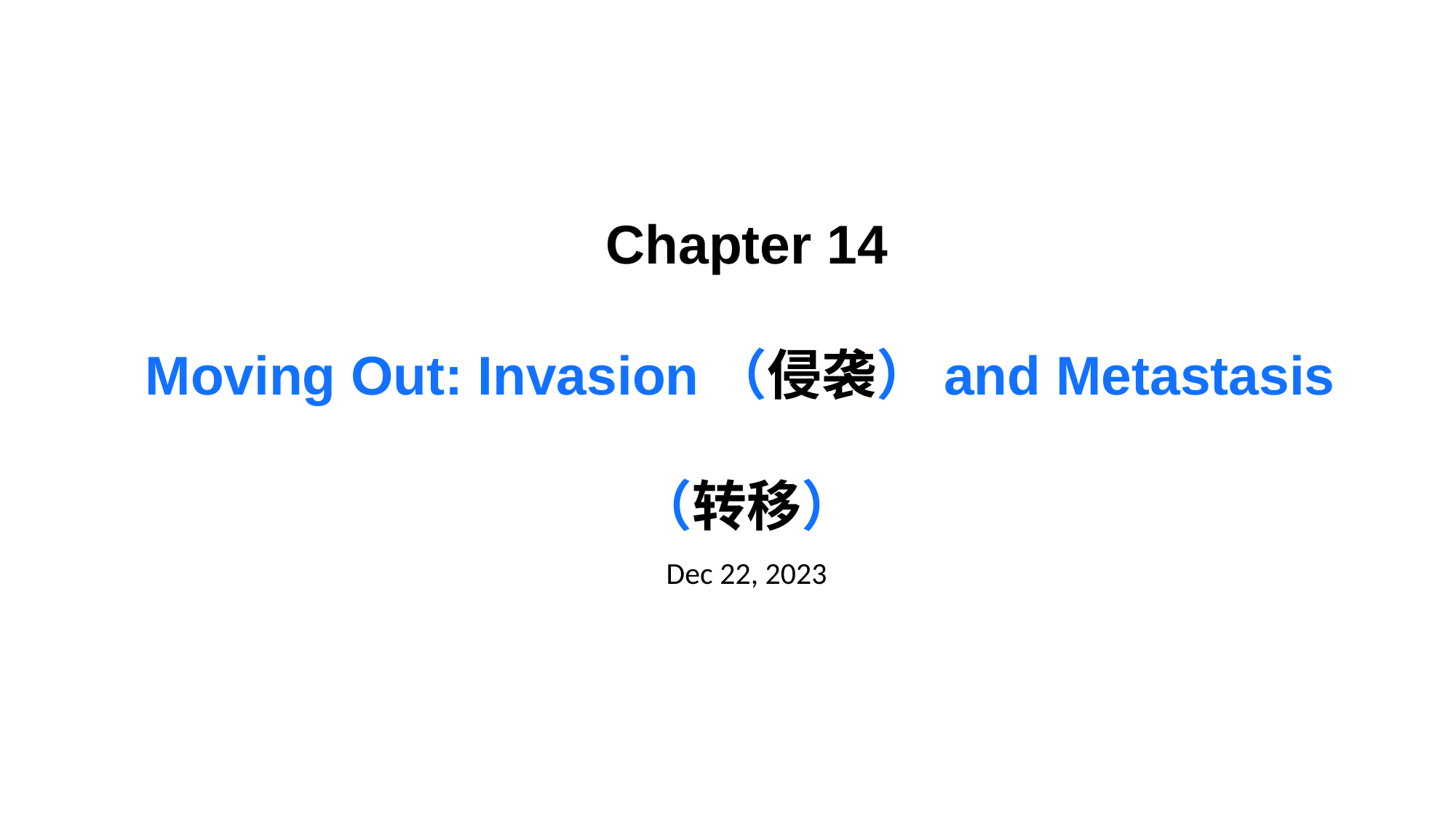

Chapter 14
Moving Out: Invasion（侵袭）and Metastasis（转移）
Dec 22, 2023